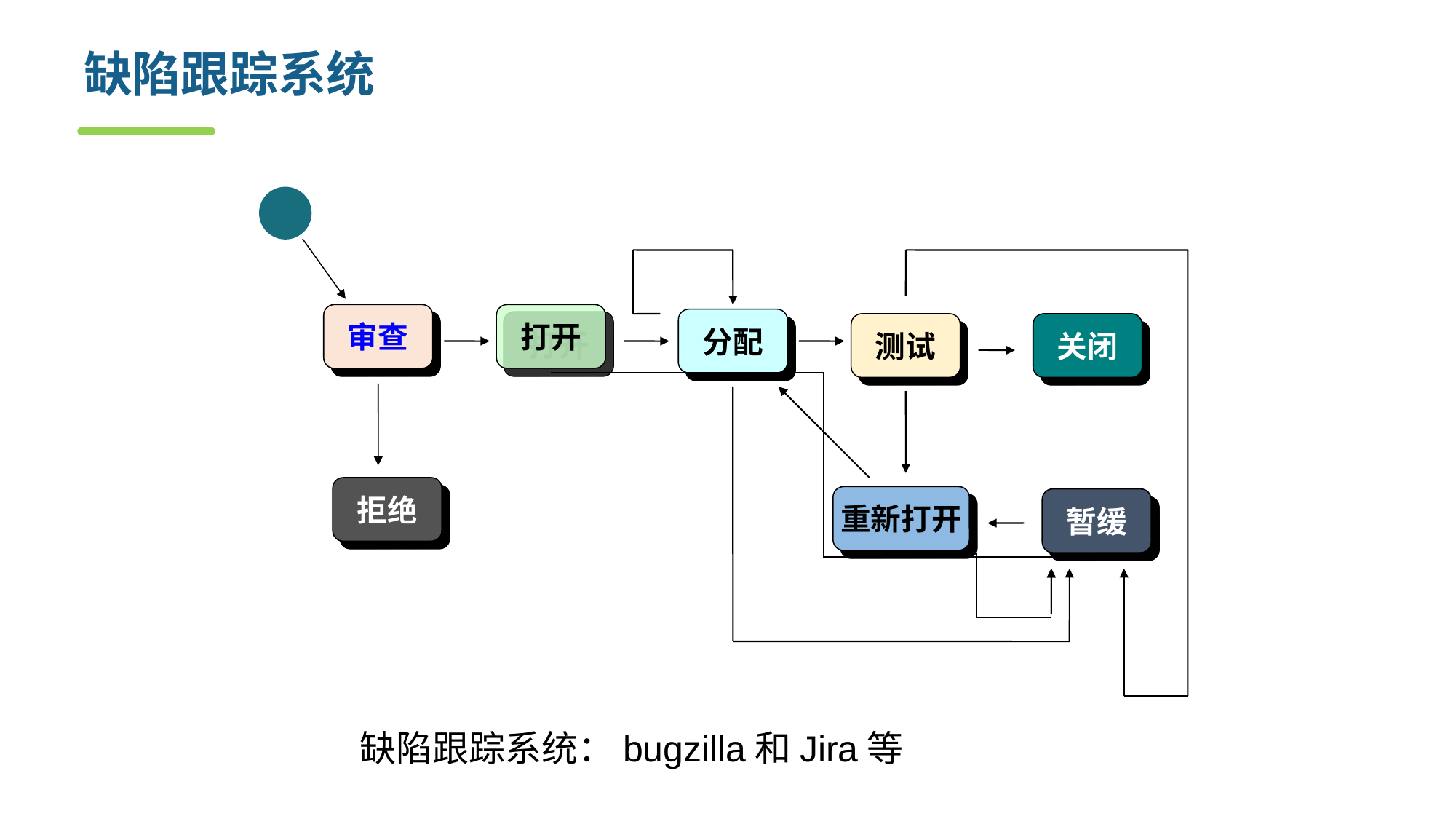

# 缺陷跟踪系统

审查
打开
分配
测试
关闭

拒绝
重新打开
暂缓

缺陷跟踪系统：bugzilla和Jira等
104